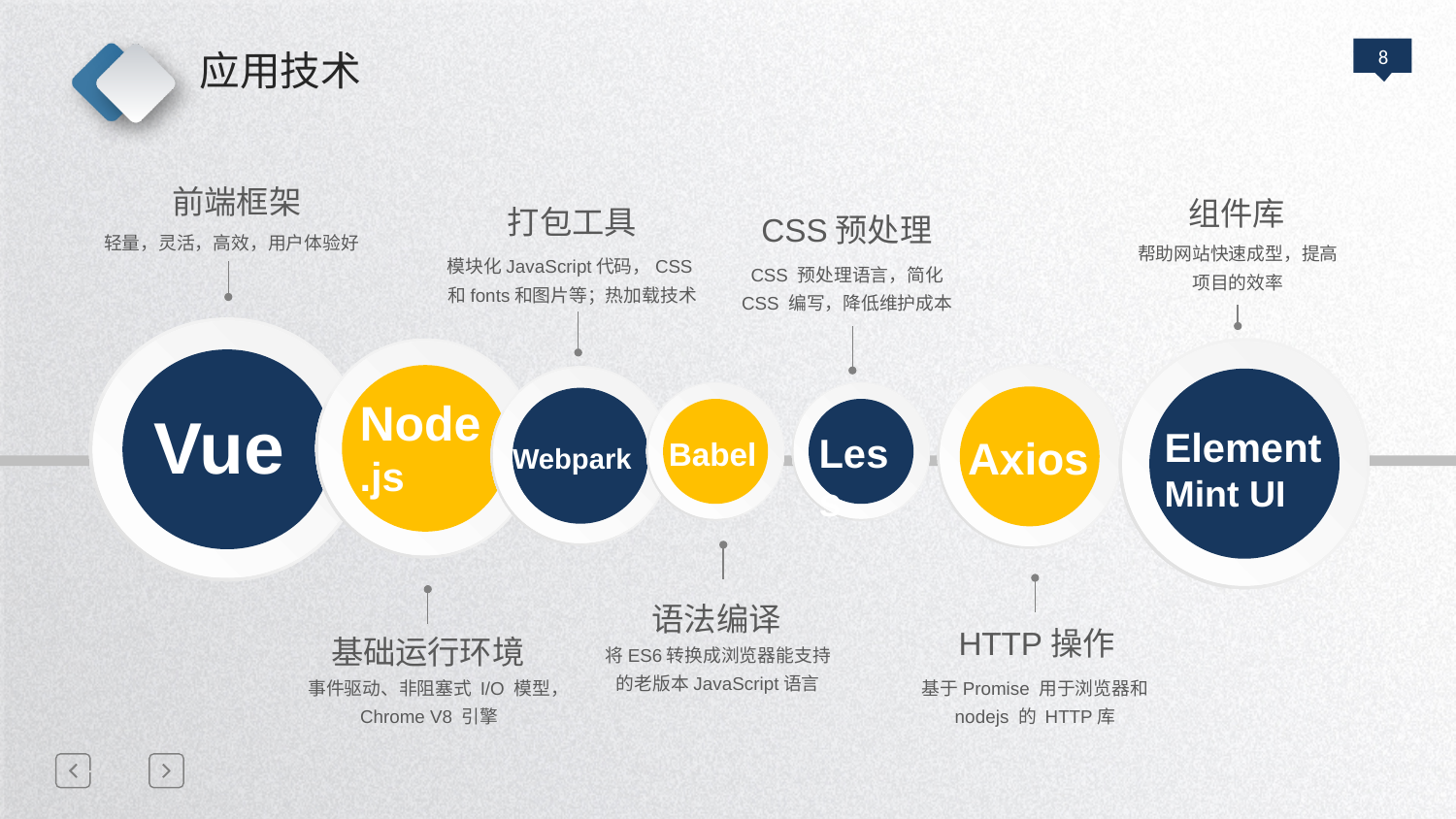

应用技术
前端框架
轻量，灵活，高效，用户体验好
组件库
帮助网站快速成型，提高项目的效率
打包工具
模块化JavaScript代码，CSS和fonts和图片等；热加载技术
CSS预处理
CSS 预处理语言，简化 CSS 编写，降低维护成本

Vue

Element
Mint UI

Node
.js

Axios

Webpark

Babel

Less

语法编译
将ES6转换成浏览器能支持的老版本JavaScript语言
HTTP操作
基于Promise 用于浏览器和 nodejs 的 HTTP库
基础运行环境
事件驱动、非阻塞式 I/O 模型，Chrome V8 引擎
延迟符